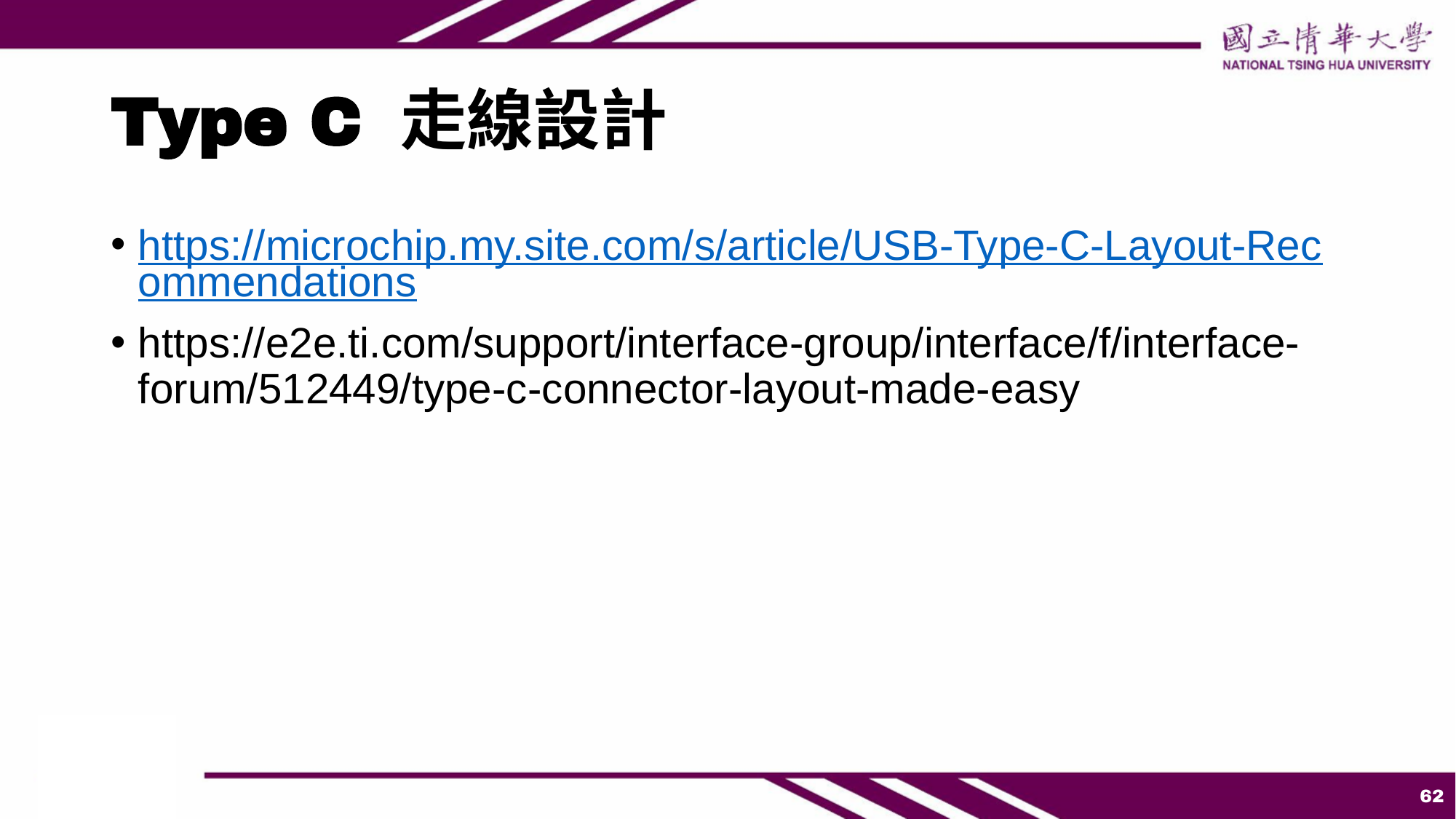

# Type C 走線設計
https://microchip.my.site.com/s/article/USB-Type-C-Layout-Recommendations
https://e2e.ti.com/support/interface-group/interface/f/interface-forum/512449/type-c-connector-layout-made-easy
62